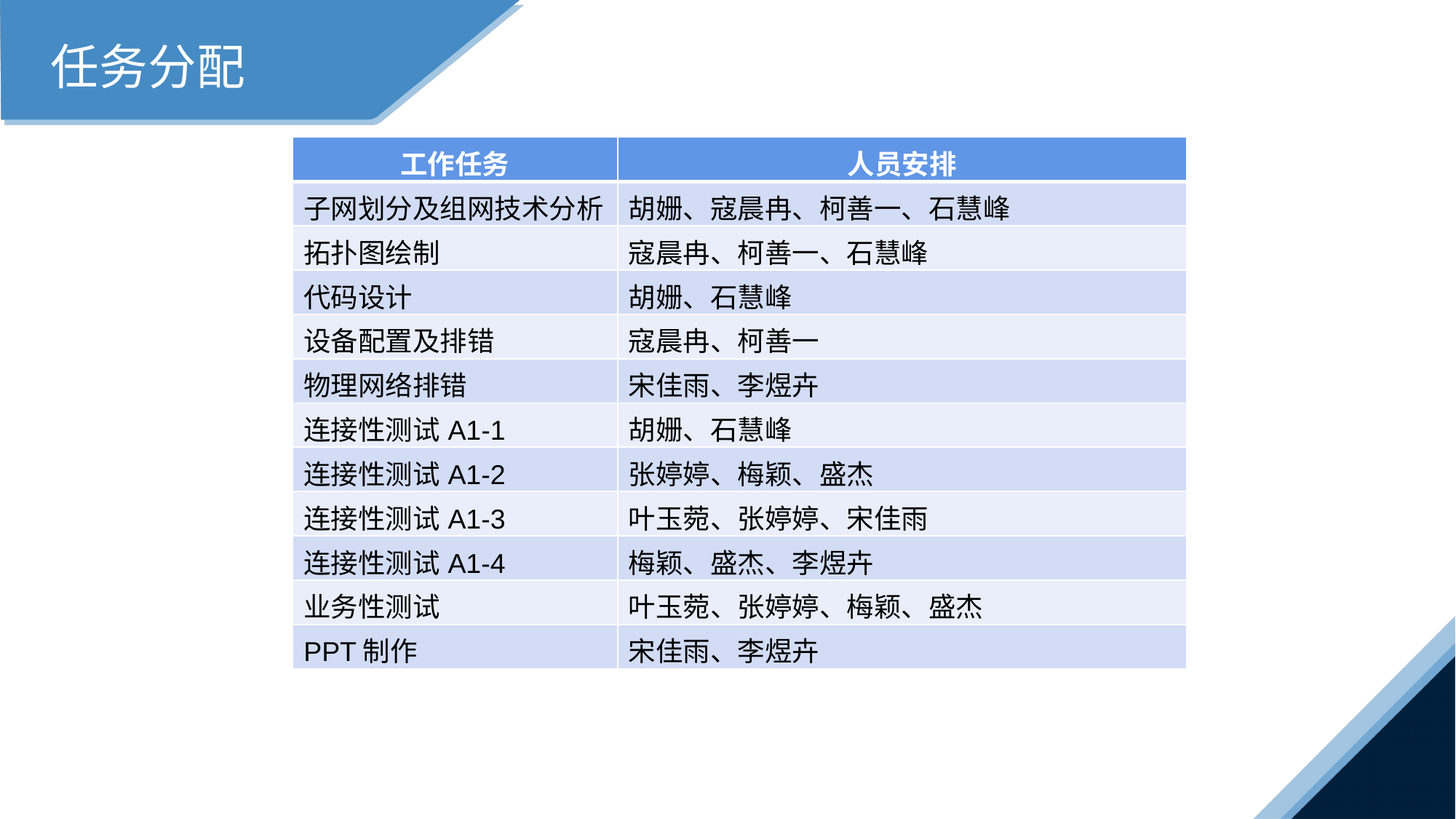

任务分配
| 工作任务 | 人员安排 |
| --- | --- |
| 子网划分及组网技术分析 | 胡姗、寇晨冉、柯善一、石慧峰 |
| 拓扑图绘制 | 寇晨冉、柯善一、石慧峰 |
| 代码设计 | 胡姗、石慧峰 |
| 设备配置及排错 | 寇晨冉、柯善一 |
| 物理网络排错 | 宋佳雨、李煜卉 |
| 连接性测试A1-1 | 胡姗、石慧峰 |
| 连接性测试A1-2 | 张婷婷、梅颖、盛杰 |
| 连接性测试A1-3 | 叶玉菀、张婷婷、宋佳雨 |
| 连接性测试A1-4 | 梅颖、盛杰、李煜卉 |
| 业务性测试 | 叶玉菀、张婷婷、梅颖、盛杰 |
| PPT制作 | 宋佳雨、李煜卉 |